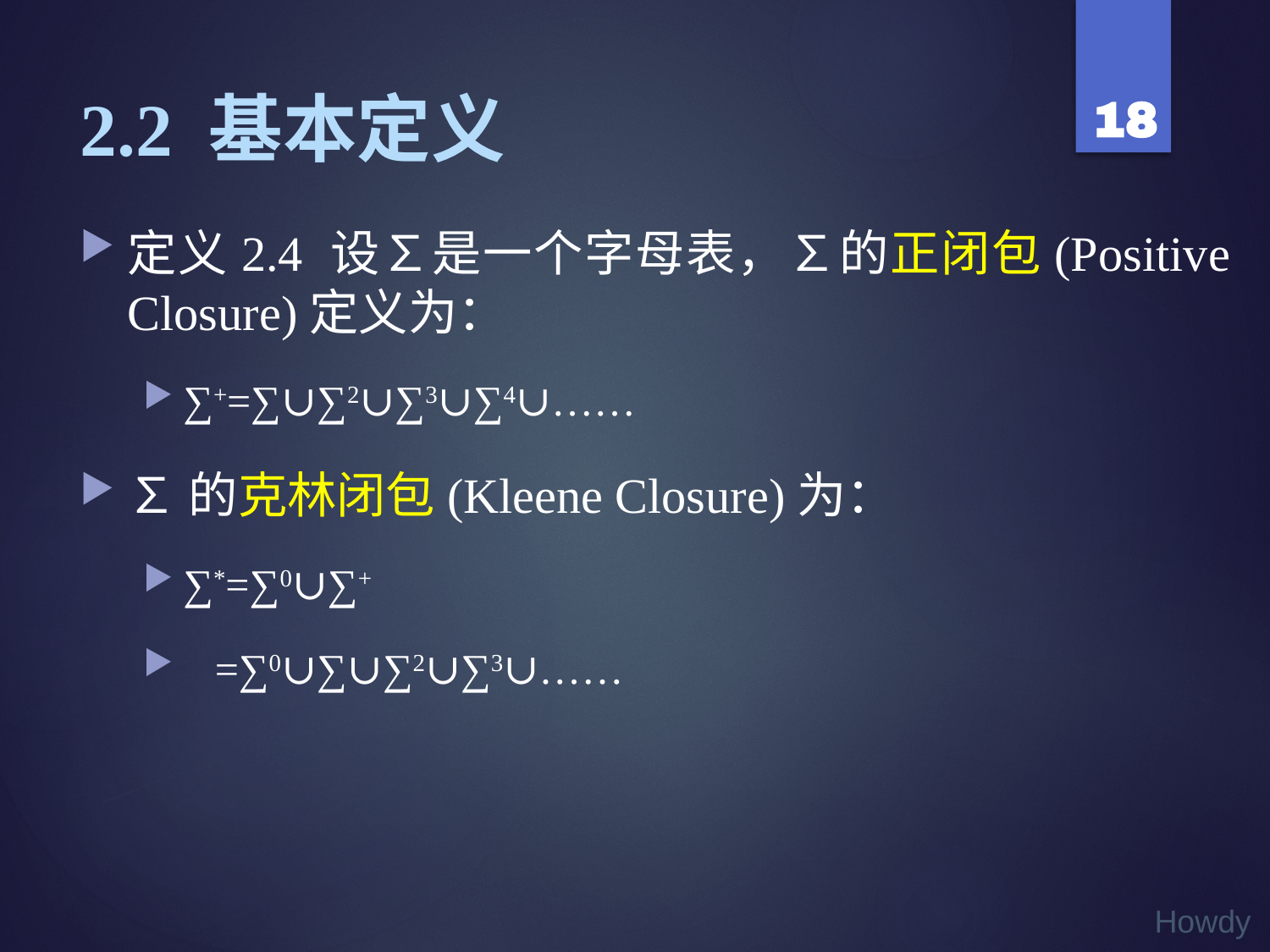

# 2.2 基本定义
定义2.4 设∑是一个字母表，∑的正闭包(Positive Closure)定义为：
∑+=∑∪∑2∪∑3∪∑4∪……
∑的克林闭包(Kleene Closure)为：
∑*=∑0∪∑+
   =∑0∪∑∪∑2∪∑3∪……